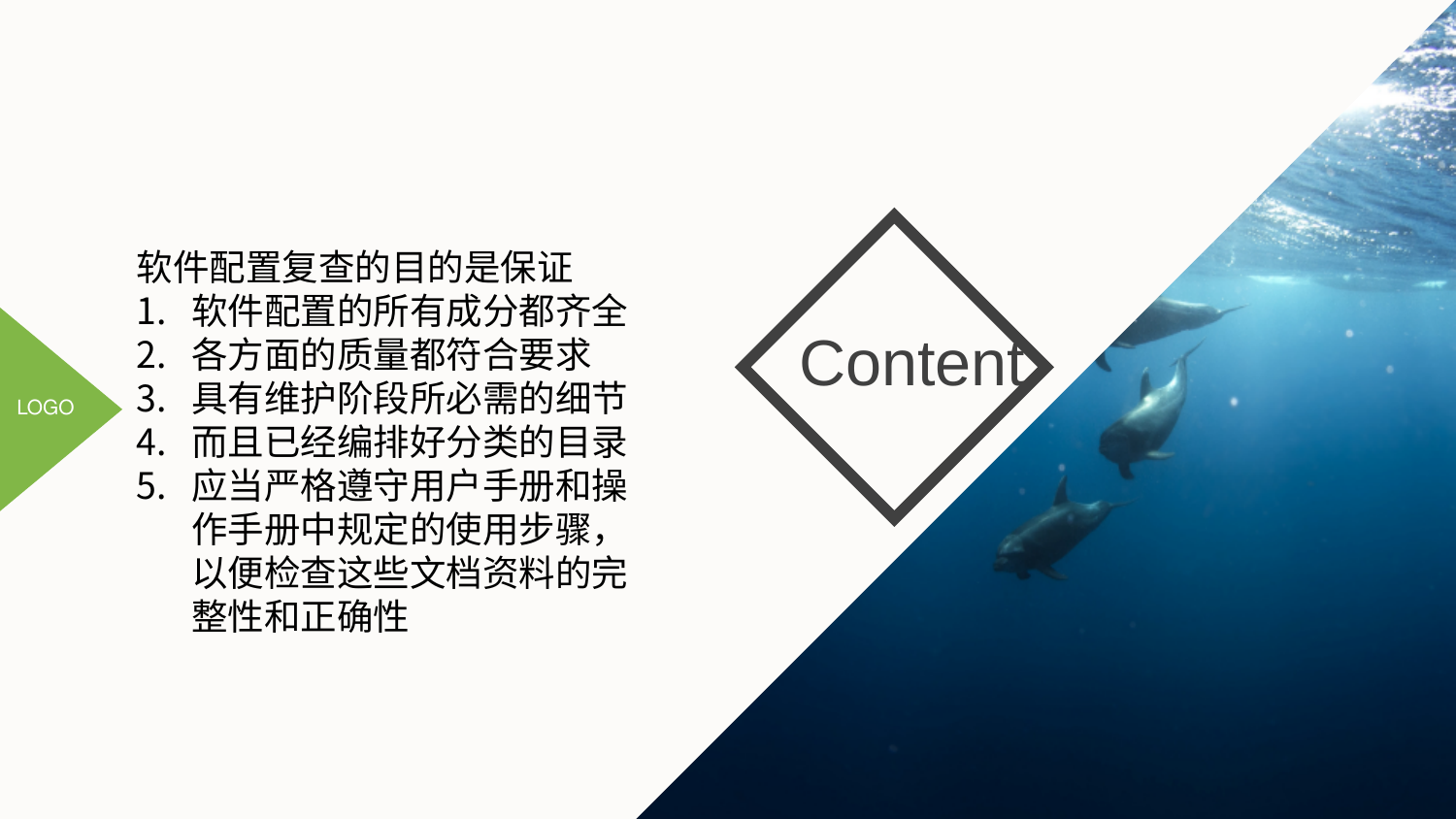

软件配置复查的目的是保证
软件配置的所有成分都齐全
各方面的质量都符合要求
具有维护阶段所必需的细节
而且已经编排好分类的目录
应当严格遵守用户手册和操作手册中规定的使用步骤，以便检查这些文档资料的完整性和正确性

Content

LOGO